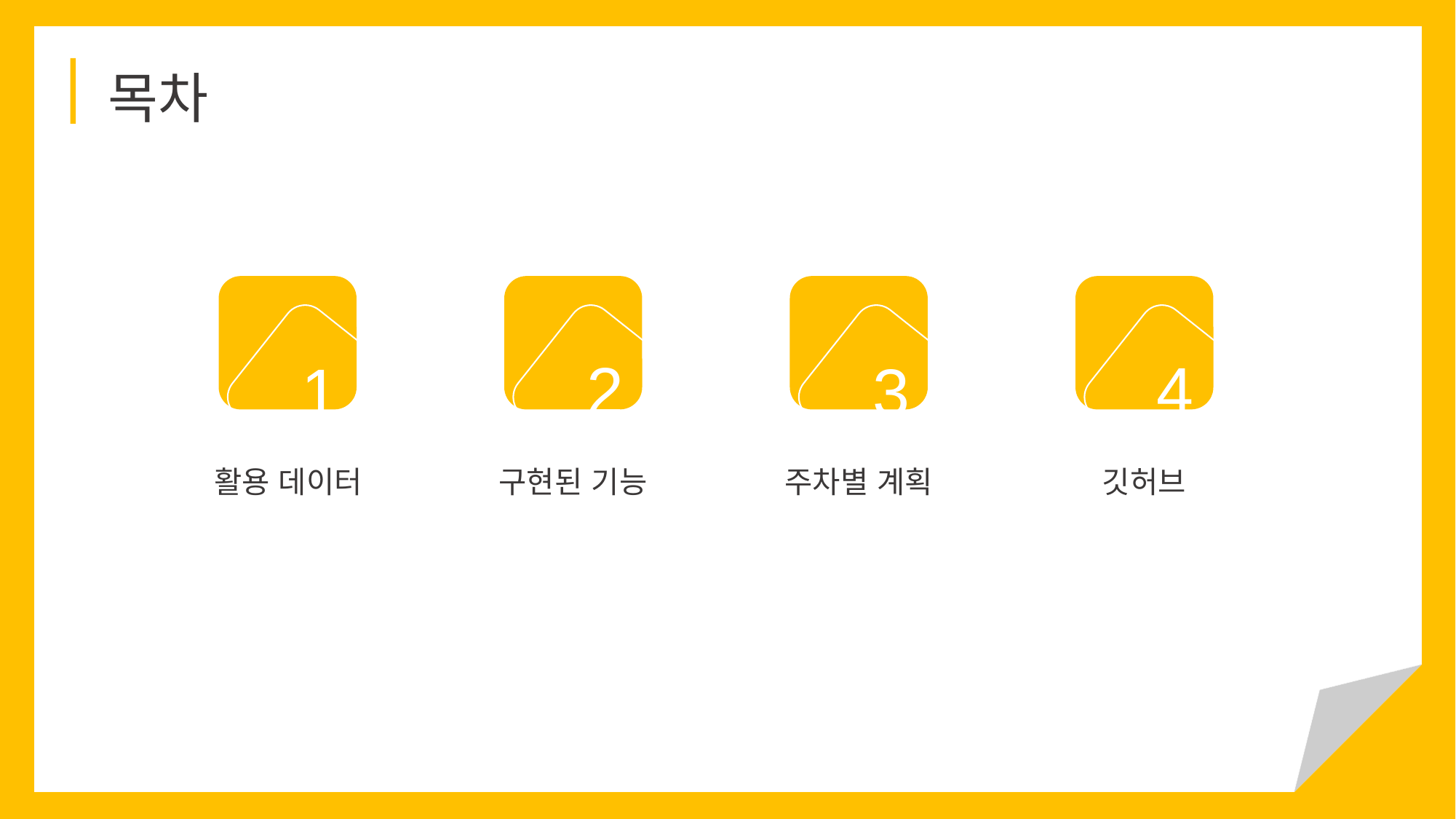

목차

4
2
1
3
구현된 기능
주차별 계획
깃허브
활용 데이터